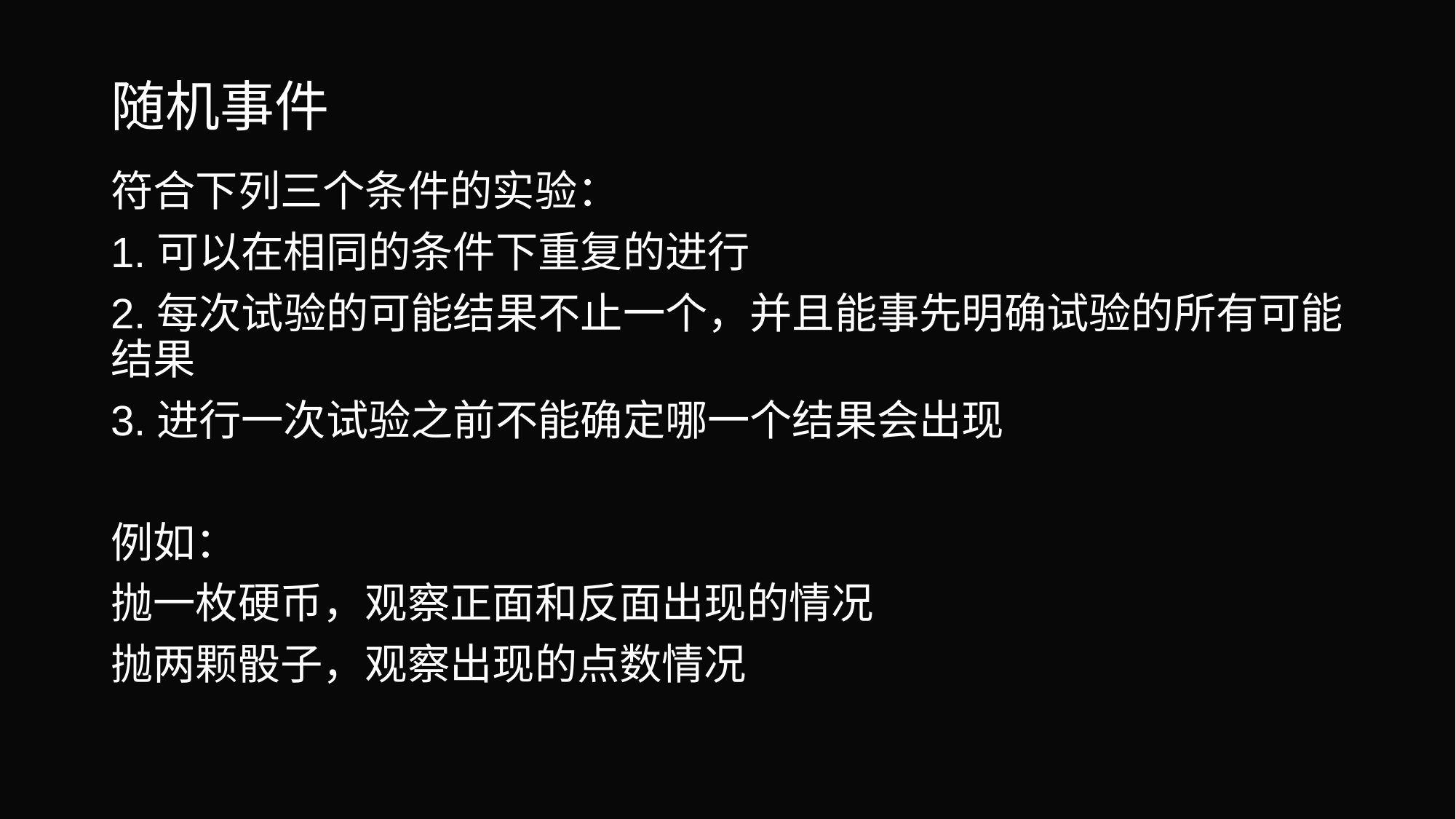

# 随机事件
符合下列三个条件的实验：
1.可以在相同的条件下重复的进行
2.每次试验的可能结果不止一个，并且能事先明确试验的所有可能结果
3.进行一次试验之前不能确定哪一个结果会出现

例如：
抛一枚硬币，观察正面和反面出现的情况
抛两颗骰子，观察出现的点数情况